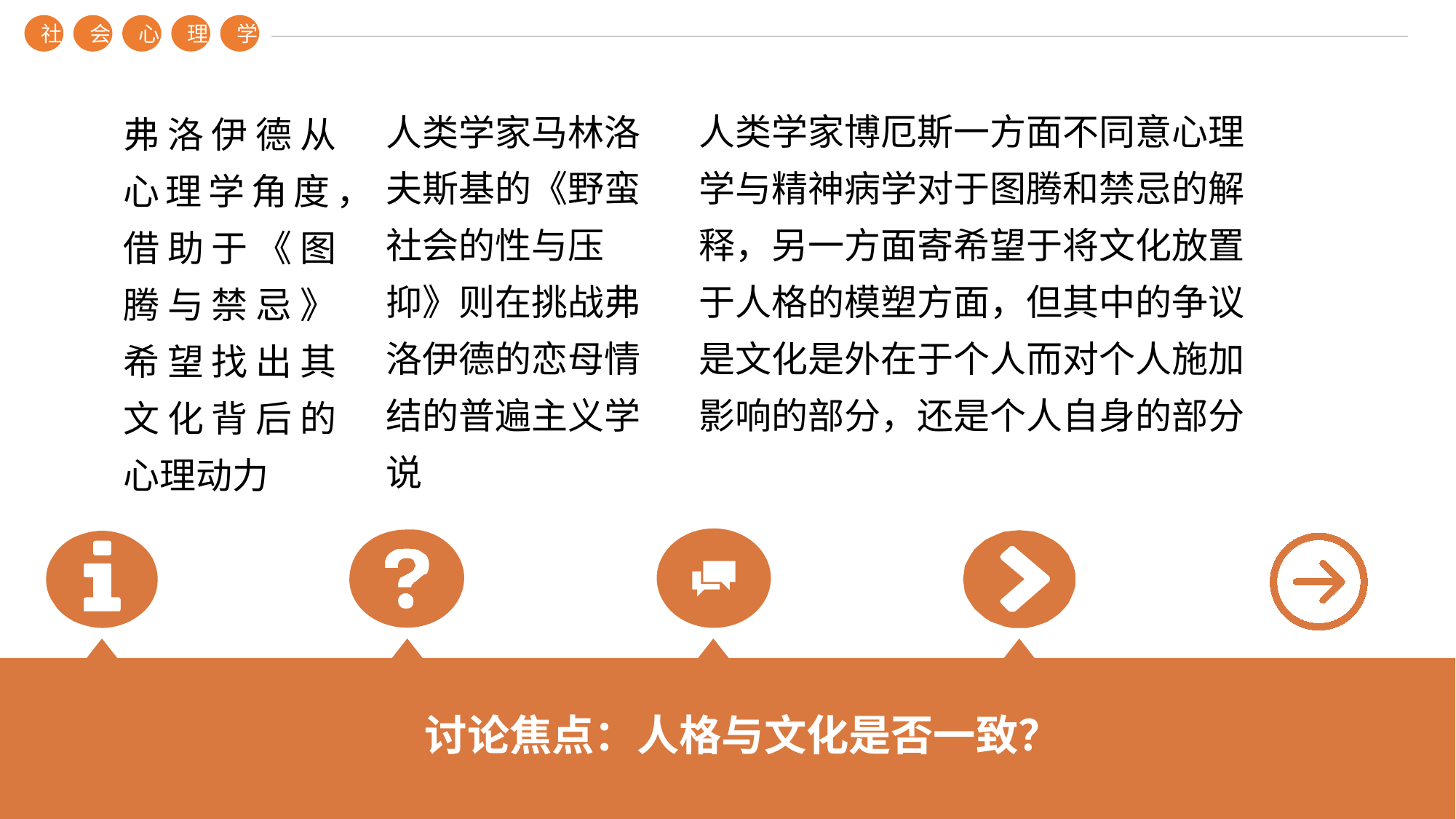

社
会
心
理
学
人类学家博厄斯一方面不同意心理学与精神病学对于图腾和禁忌的解释，另一方面寄希望于将文化放置于人格的模塑方面，但其中的争议是文化是外在于个人而对个人施加影响的部分，还是个人自身的部分
人类学家马林洛夫斯基的《野蛮社会的性与压抑》则在挑战弗洛伊德的恋母情结的普遍主义学说
弗洛伊德从心理学角度，借助于《图腾与禁忌》希望找出其文化背后的心理动力

讨论焦点：人格与文化是否一致？
第？章